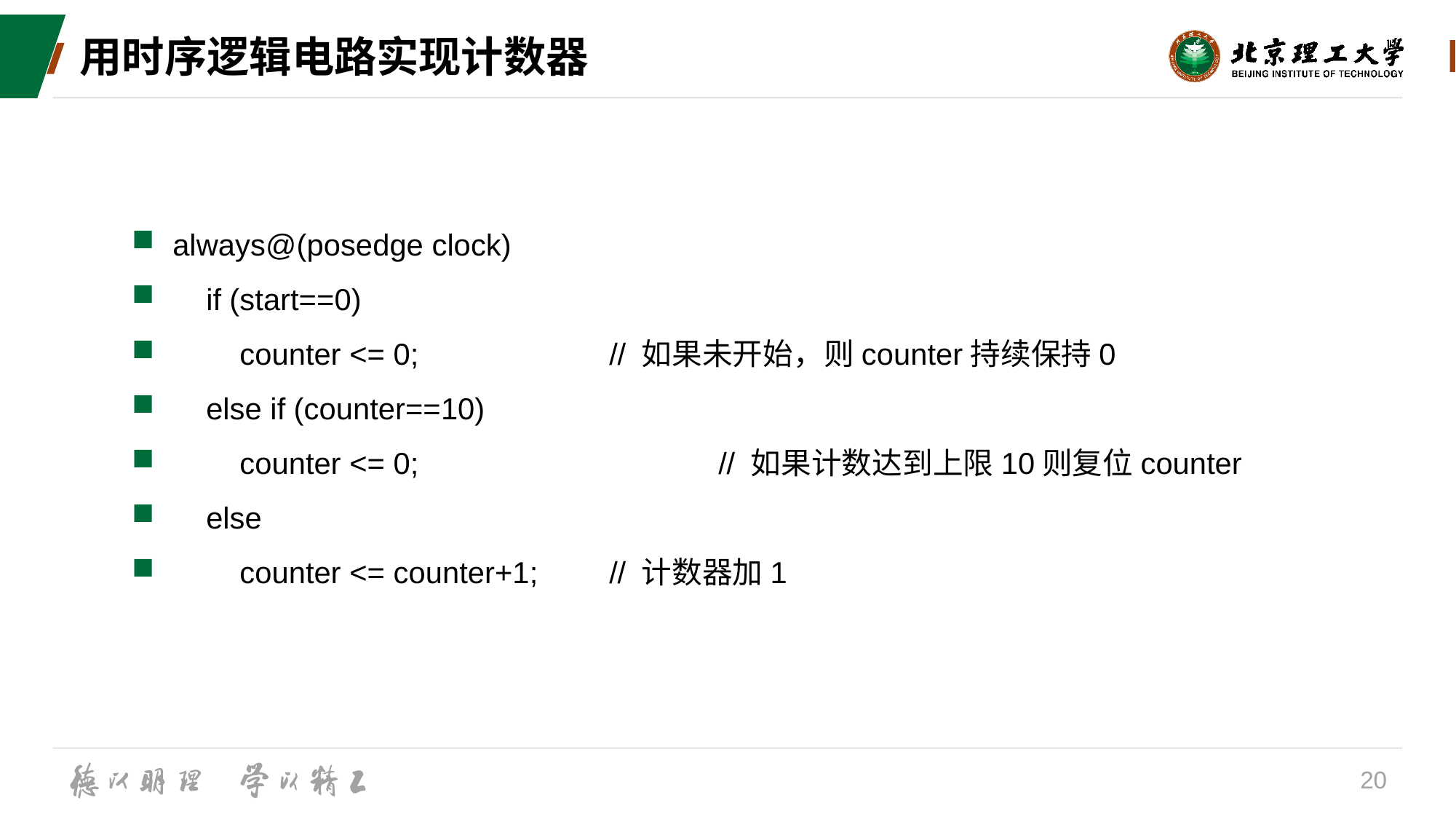

# 用时序逻辑电路实现计数器
always@(posedge clock)
    if (start==0)
        counter <= 0;    		// 如果未开始，则counter持续保持0
    else if (counter==10)
        counter <= 0;			// 如果计数达到上限10则复位counter
    else
        counter <= counter+1; 	// 计数器加1